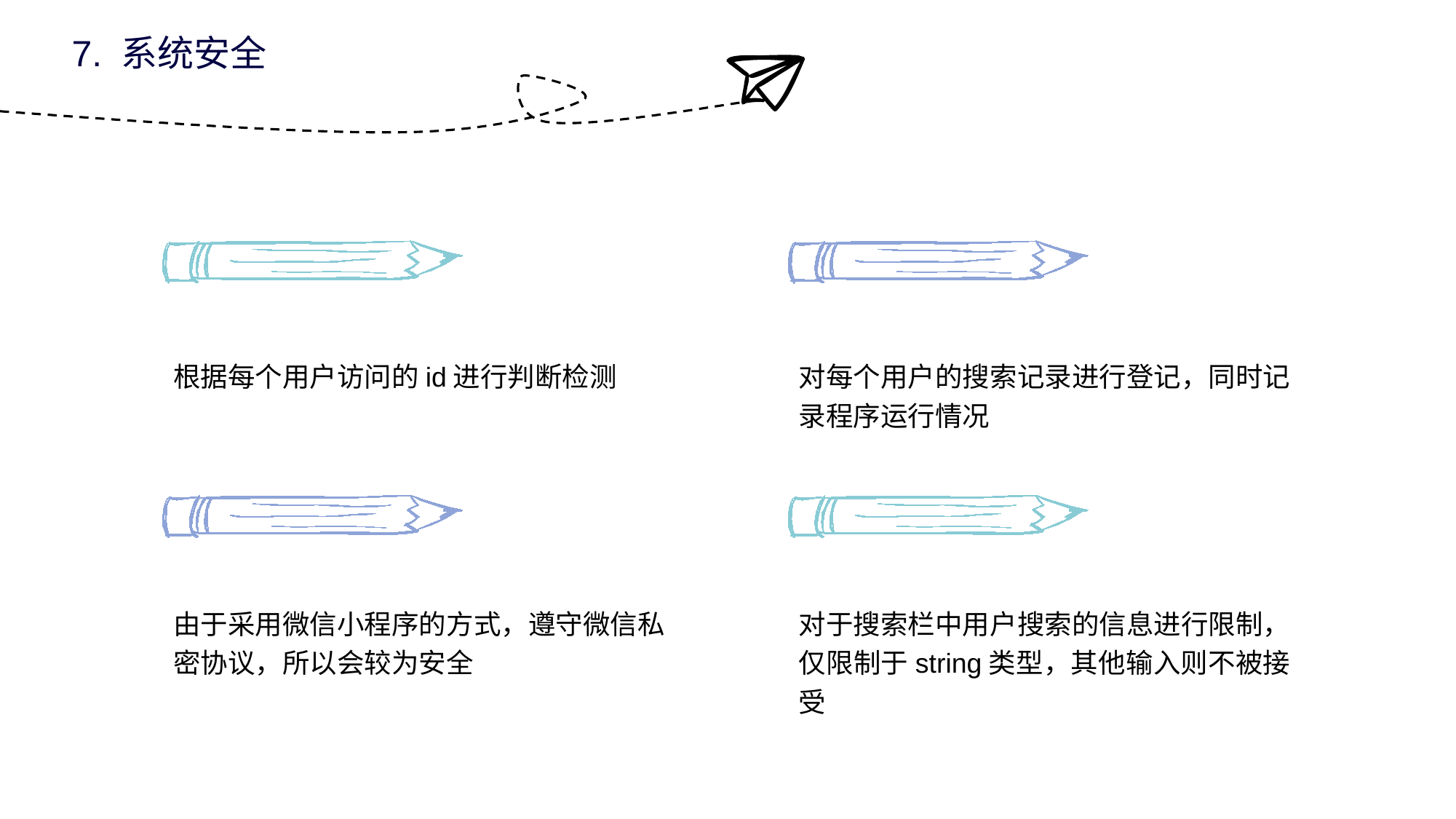

7. 系统安全

根据每个用户访问的id进行判断检测

对每个用户的搜索记录进行登记，同时记录程序运行情况

由于采用微信小程序的方式，遵守微信私密协议，所以会较为安全

对于搜索栏中用户搜索的信息进行限制，仅限制于string类型，其他输入则不被接受